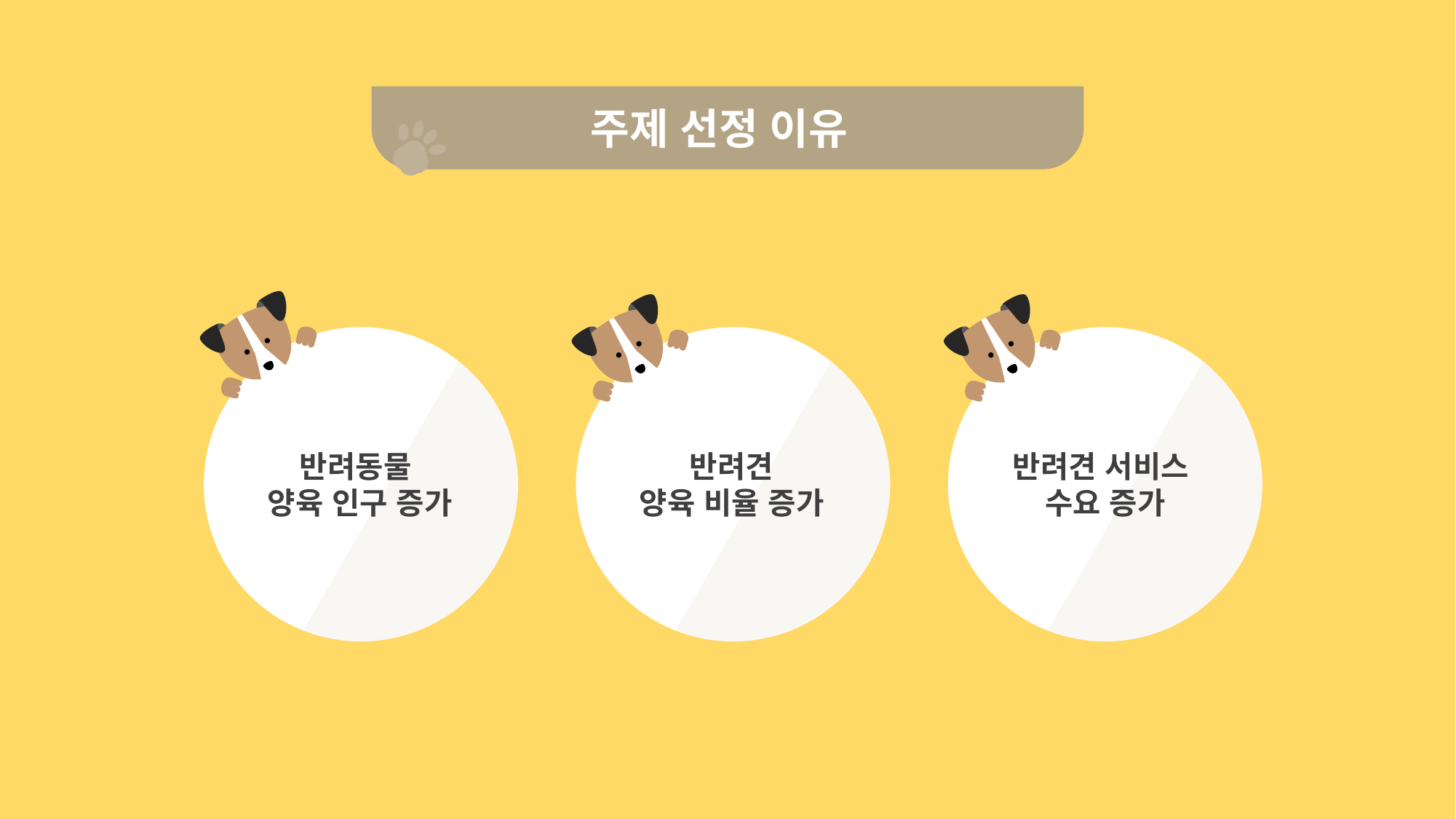

주제 선정 이유

반려동물
양육 인구 증가

반려견
양육 비율 증가
반려견 서비스
수요 증가